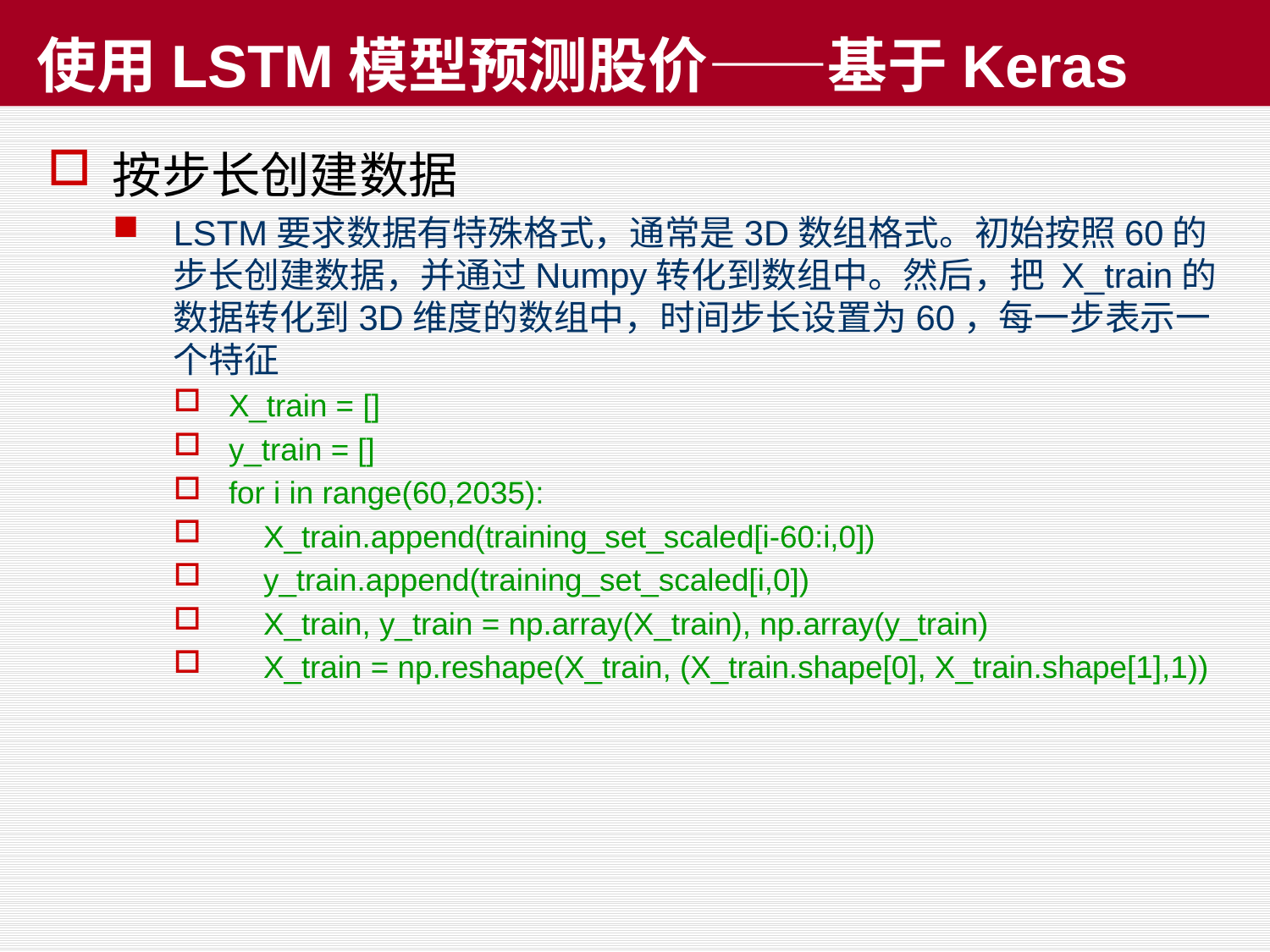

# 使用LSTM模型预测股价——基于Keras
按步长创建数据
LSTM要求数据有特殊格式，通常是3D数组格式。初始按照60的步长创建数据，并通过Numpy转化到数组中。然后，把 X_train的数据转化到3D维度的数组中，时间步长设置为60，每一步表示一个特征
X_train = []
y_train = []
for i in range(60,2035):
    X_train.append(training_set_scaled[i-60:i,0])
    y_train.append(training_set_scaled[i,0])
    X_train, y_train = np.array(X_train), np.array(y_train)
    X_train = np.reshape(X_train, (X_train.shape[0], X_train.shape[1],1))